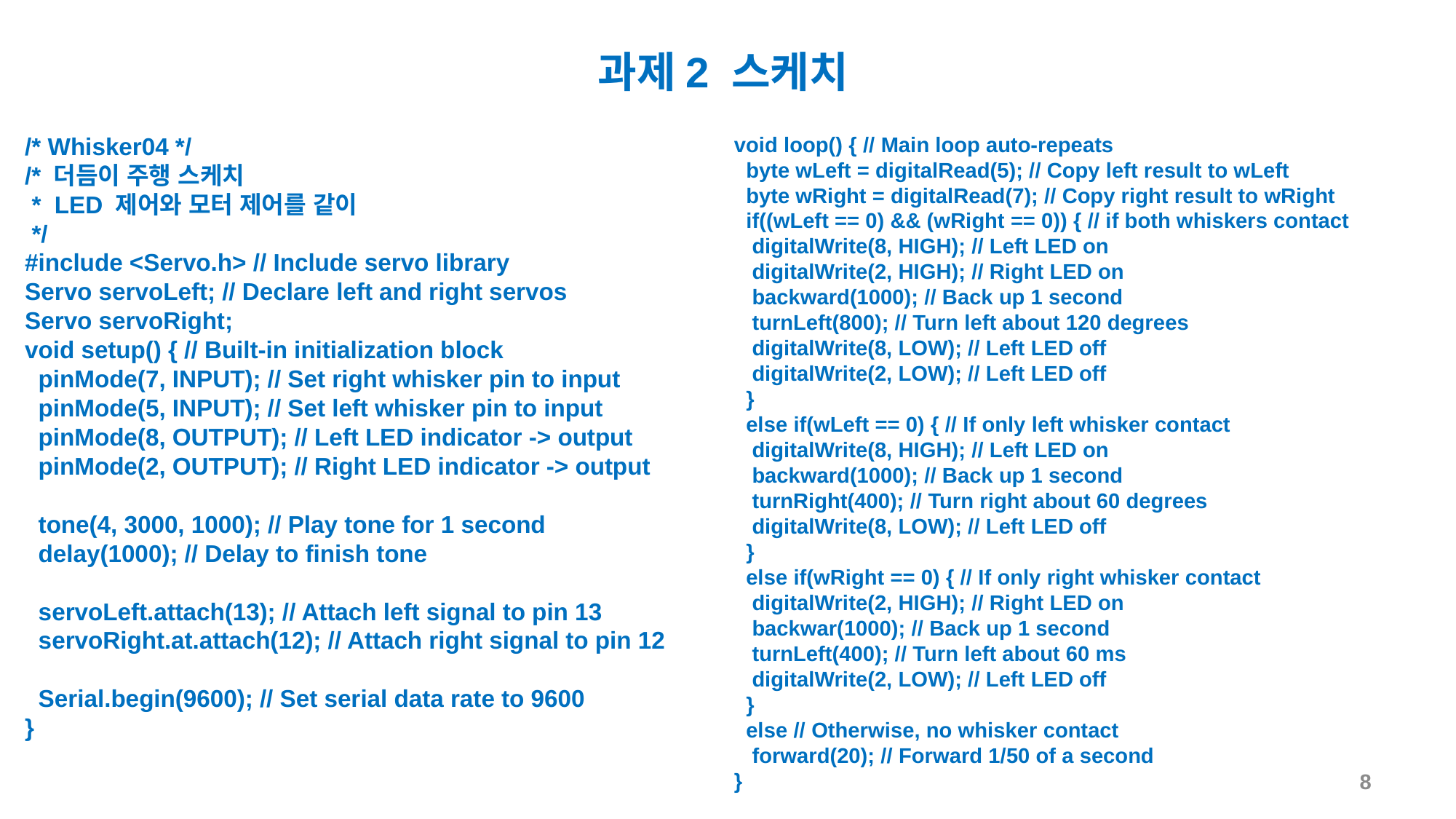

과제2 스케치
/* Whisker04 */
/* 더듬이 주행 스케치
 *  LED 제어와 모터 제어를 같이
 */
#include <Servo.h> // Include servo library
Servo servoLeft; // Declare left and right servos
Servo servoRight;
void setup() { // Built-in initialization block
  pinMode(7, INPUT); // Set right whisker pin to input
  pinMode(5, INPUT); // Set left whisker pin to input
  pinMode(8, OUTPUT); // Left LED indicator -> output
  pinMode(2, OUTPUT); // Right LED indicator -> output

  tone(4, 3000, 1000); // Play tone for 1 second
  delay(1000); // Delay to finish tone

  servoLeft.attach(13); // Attach left signal to pin 13
  servoRight.at.attach(12); // Attach right signal to pin 12

  Serial.begin(9600); // Set serial data rate to 9600
}
void loop() { // Main loop auto-repeats
  byte wLeft = digitalRead(5); // Copy left result to wLeft
  byte wRight = digitalRead(7); // Copy right result to wRight
  if((wLeft == 0) && (wRight == 0)) { // if both whiskers contact
   digitalWrite(8, HIGH); // Left LED on
   digitalWrite(2, HIGH); // Right LED on
   backward(1000); // Back up 1 second
   turnLeft(800); // Turn left about 120 degrees
   digitalWrite(8, LOW); // Left LED off
   digitalWrite(2, LOW); // Left LED off
  }
  else if(wLeft == 0) { // If only left whisker contact
   digitalWrite(8, HIGH); // Left LED on
   backward(1000); // Back up 1 second
   turnRight(400); // Turn right about 60 degrees
   digitalWrite(8, LOW); // Left LED off
  }
  else if(wRight == 0) { // If only right whisker contact
   digitalWrite(2, HIGH); // Right LED on
   backwar(1000); // Back up 1 second
   turnLeft(400); // Turn left about 60 ms
   digitalWrite(2, LOW); // Left LED off
  }
  else // Otherwise, no whisker contact
   forward(20); // Forward 1/50 of a second
}
8